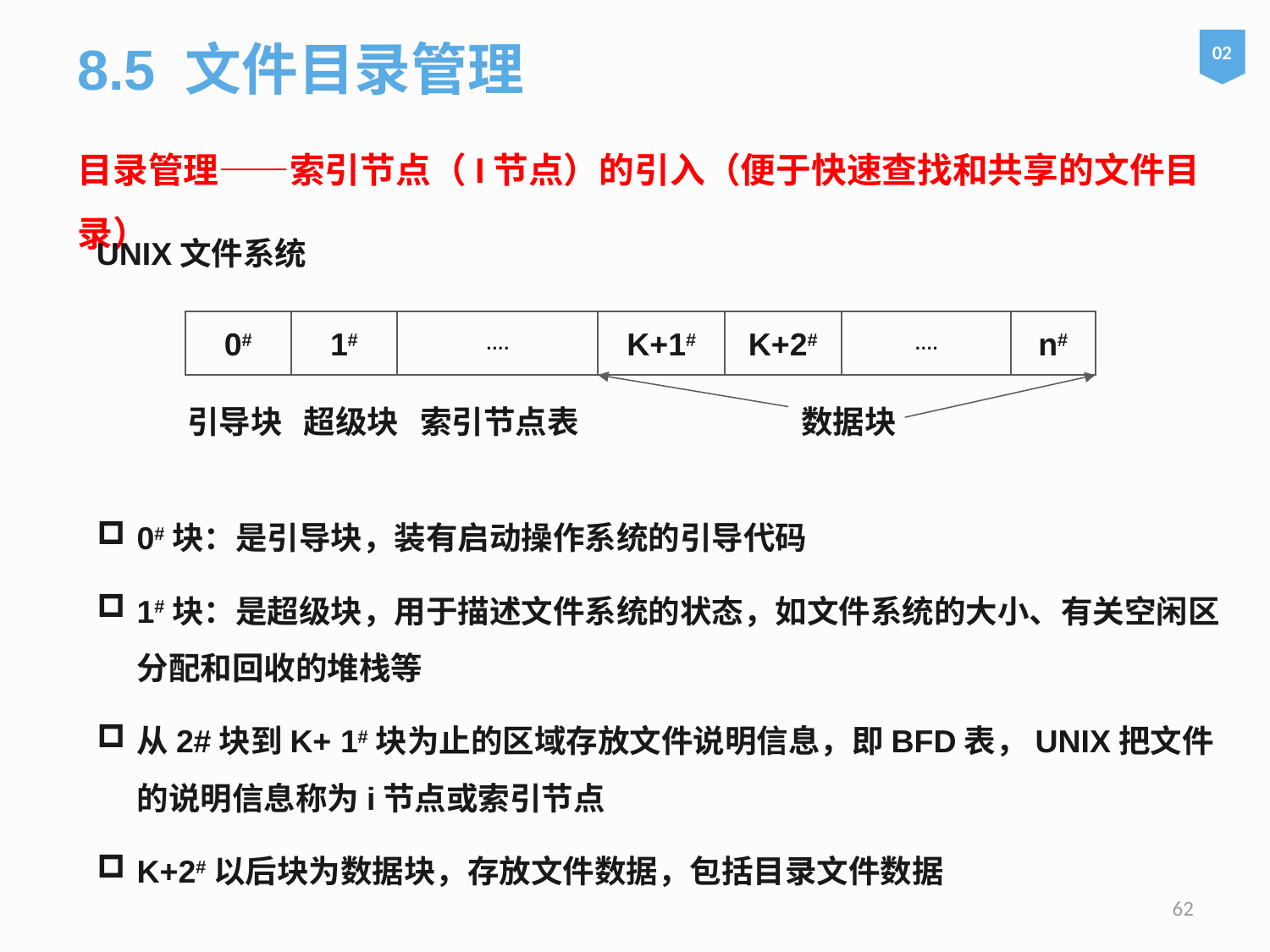

8.5 文件目录管理
02
目录管理——索引节点（I节点）的引入（便于快速查找和共享的文件目录）
UNIX文件系统
0#
1#
….
K+1#
K+2#
….
n#

引导块
超级块
索引节点表
数据块
0#块：是引导块，装有启动操作系统的引导代码
1#块：是超级块，用于描述文件系统的状态，如文件系统的大小、有关空闲区分配和回收的堆栈等
从2#块到K+ 1#块为止的区域存放文件说明信息，即BFD表，UNIX把文件的说明信息称为i节点或索引节点
K+2#以后块为数据块，存放文件数据，包括目录文件数据
62